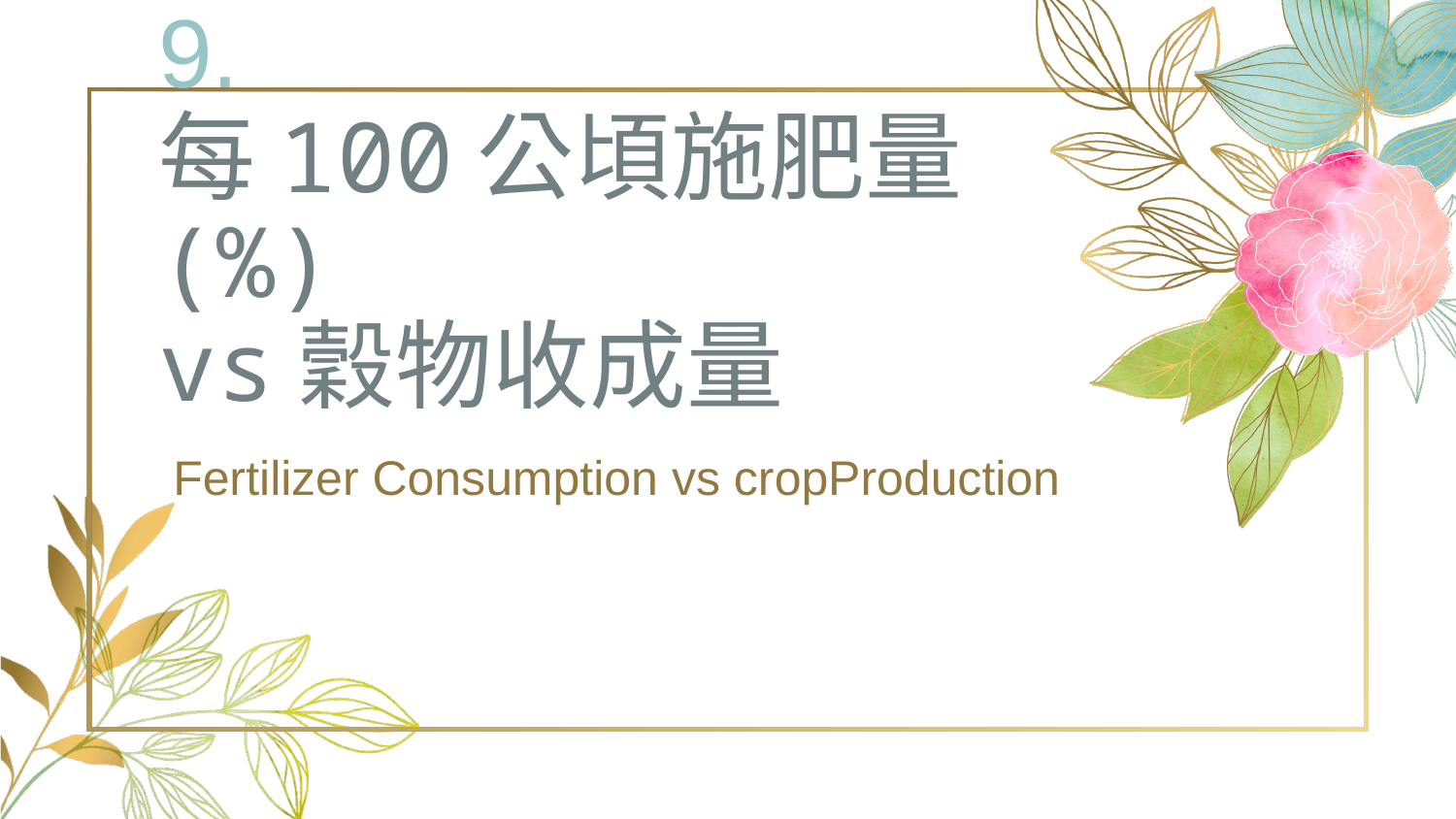

# 9. 每100公頃施肥量(%) vs穀物收成量
Fertilizer Consumption vs cropProduction